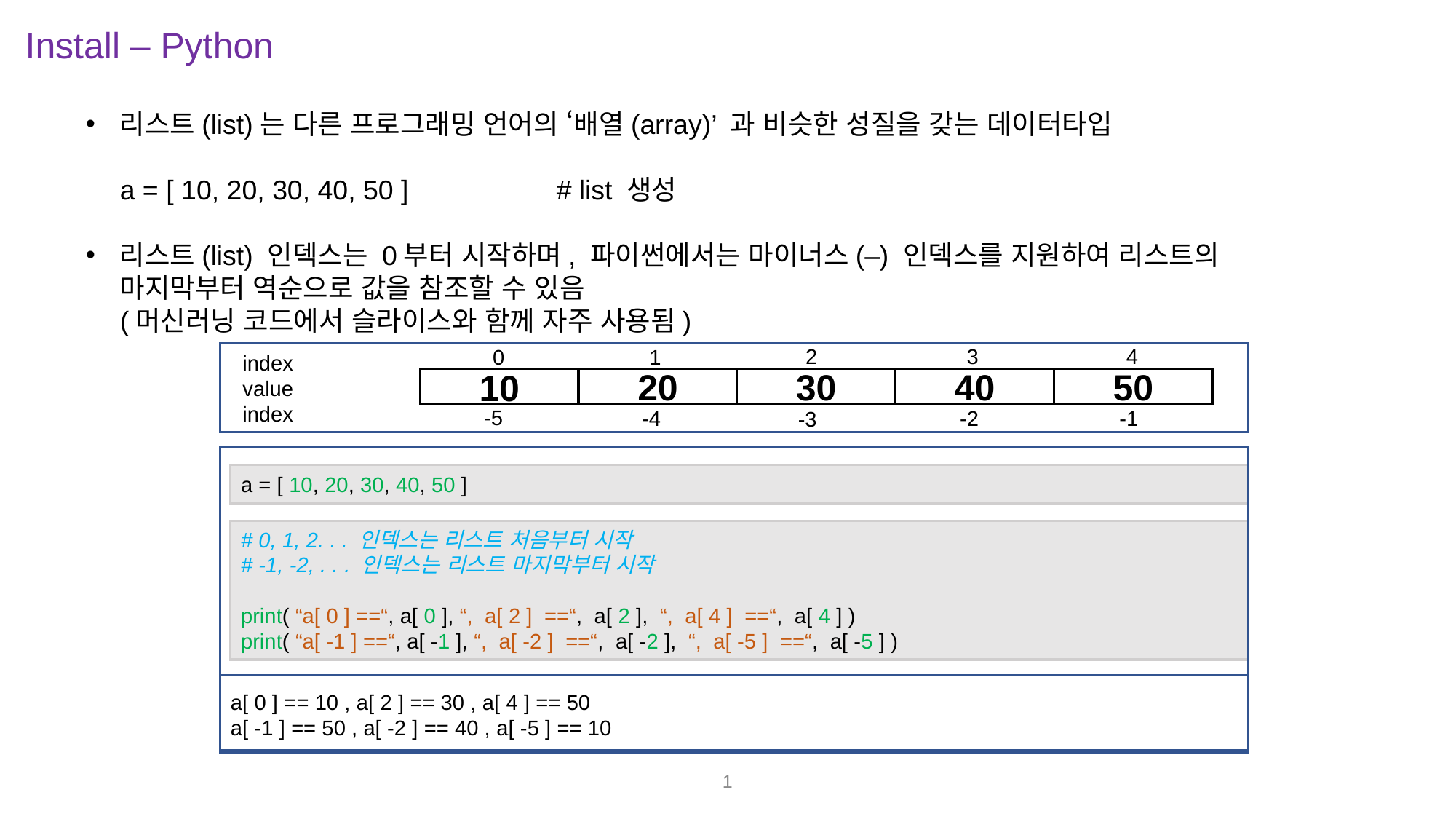

Install – Python
리스트(list)는 다른 프로그래밍 언어의 ‘배열(array)’ 과 비슷한 성질을 갖는 데이터타입
a = [ 10, 20, 30, 40, 50 ]		# list 생성

리스트(list) 인덱스는 0부터 시작하며, 파이썬에서는 마이너스(–) 인덱스를 지원하여 리스트의
마지막부터 역순으로 값을 참조할 수 있음
(머신러닝 코드에서 슬라이스와 함께 자주 사용됨)

2
3
4
0
1
  index
  value
  index
50
20
30
10
-5
-4
-2
-1
-3
40

a = [ 10, 20, 30, 40, 50 ]
# 0, 1, 2. . . 인덱스는 리스트 처음부터 시작
# -1, -2, . . . 인덱스는 리스트 마지막부터 시작

print( “a[ 0 ] ==“, a[ 0 ], “,  a[ 2 ]  ==“,  a[ 2 ],  “,  a[ 4 ]  ==“,  a[ 4 ] )
print( “a[ -1 ] ==“, a[ -1 ], “,  a[ -2 ]  ==“,  a[ -2 ],  “,  a[ -5 ]  ==“,  a[ -5 ] )
a[ 0 ] == 10 , a[ 2 ] == 30 , a[ 4 ] == 50
a[ -1 ] == 50 , a[ -2 ] == 40 , a[ -5 ] == 10
1